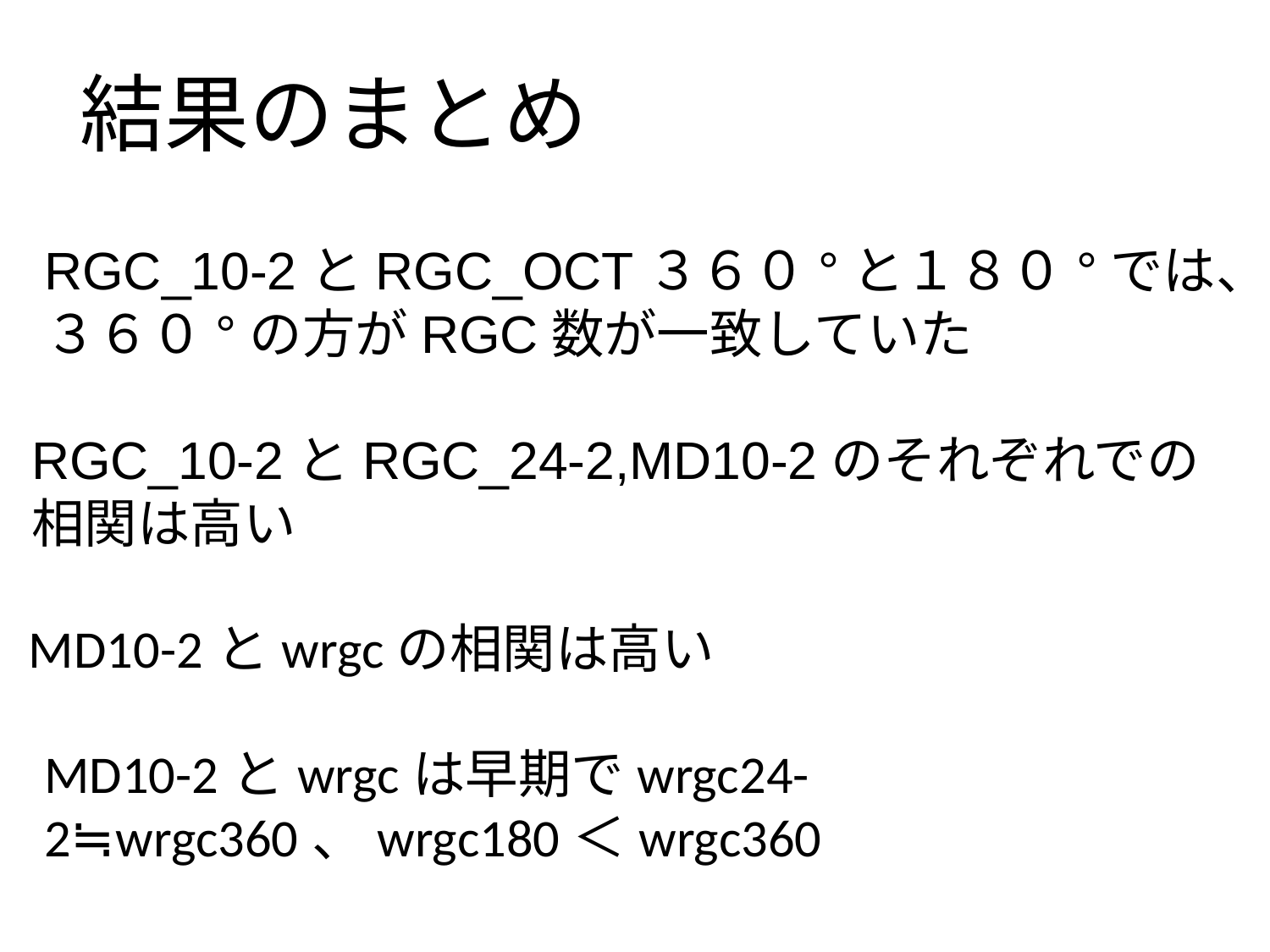

# 結果のまとめ
RGC_10-2とRGC_OCT３６０°と１８０°では、３６０°の方がRGC数が一致していた
RGC_10-2とRGC_24-2,MD10-2のそれぞれでの
相関は高い
MD10-2とwrgcの相関は高い
MD10-2とwrgcは早期でwrgc24-2≒wrgc360、wrgc180＜wrgc360